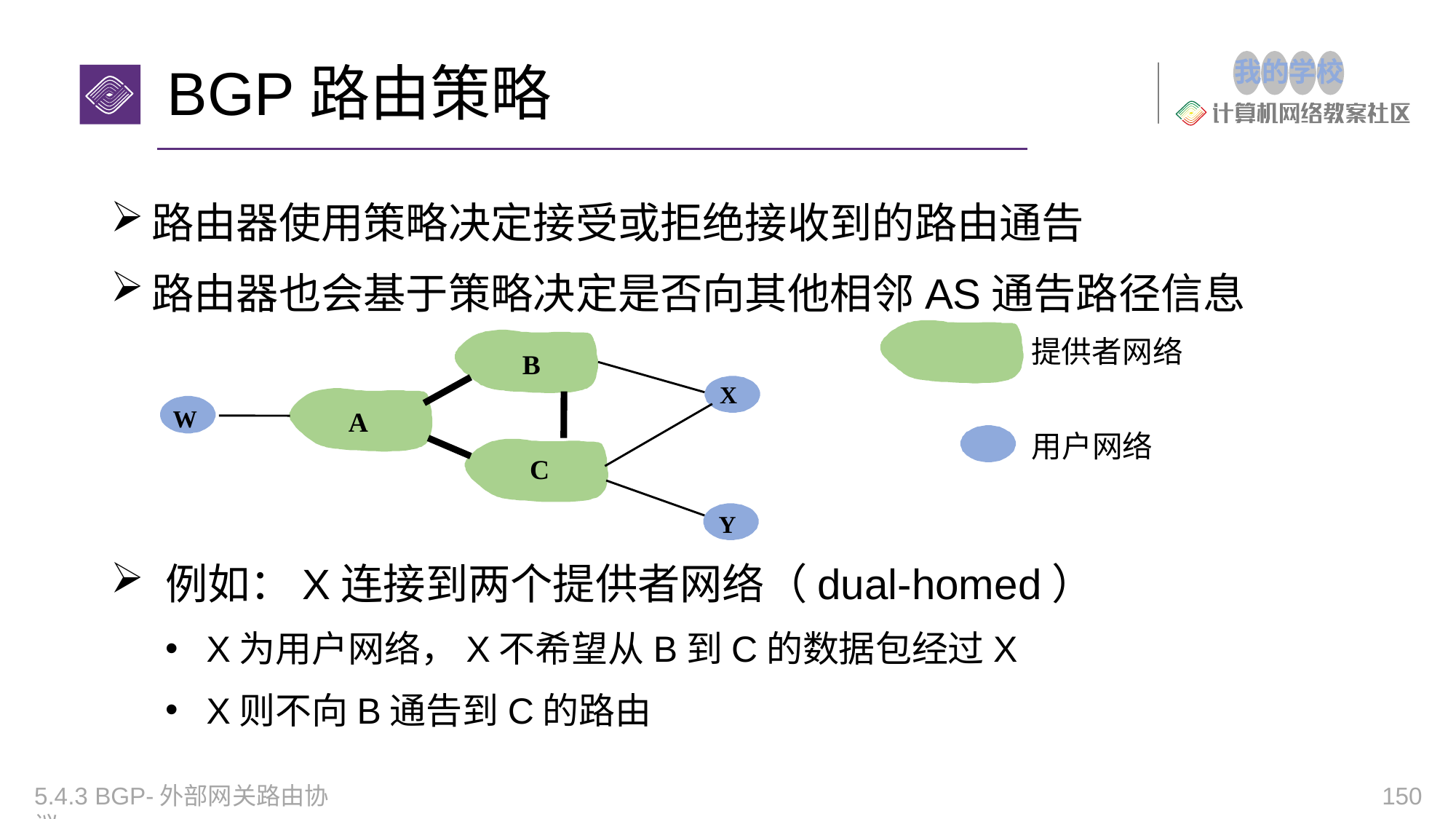

# BGP路由策略
路由器使用策略决定接受或拒绝接收到的路由通告
路由器也会基于策略决定是否向其他相邻AS通告路径信息

提供者网络
B

X

W

A

用户网络

C

Y
例如：X连接到两个提供者网络（dual-homed）
X为用户网络，X不希望从B到C的数据包经过X
X则不向B通告到C的路由
5.4.3 BGP-外部网关路由协议
150